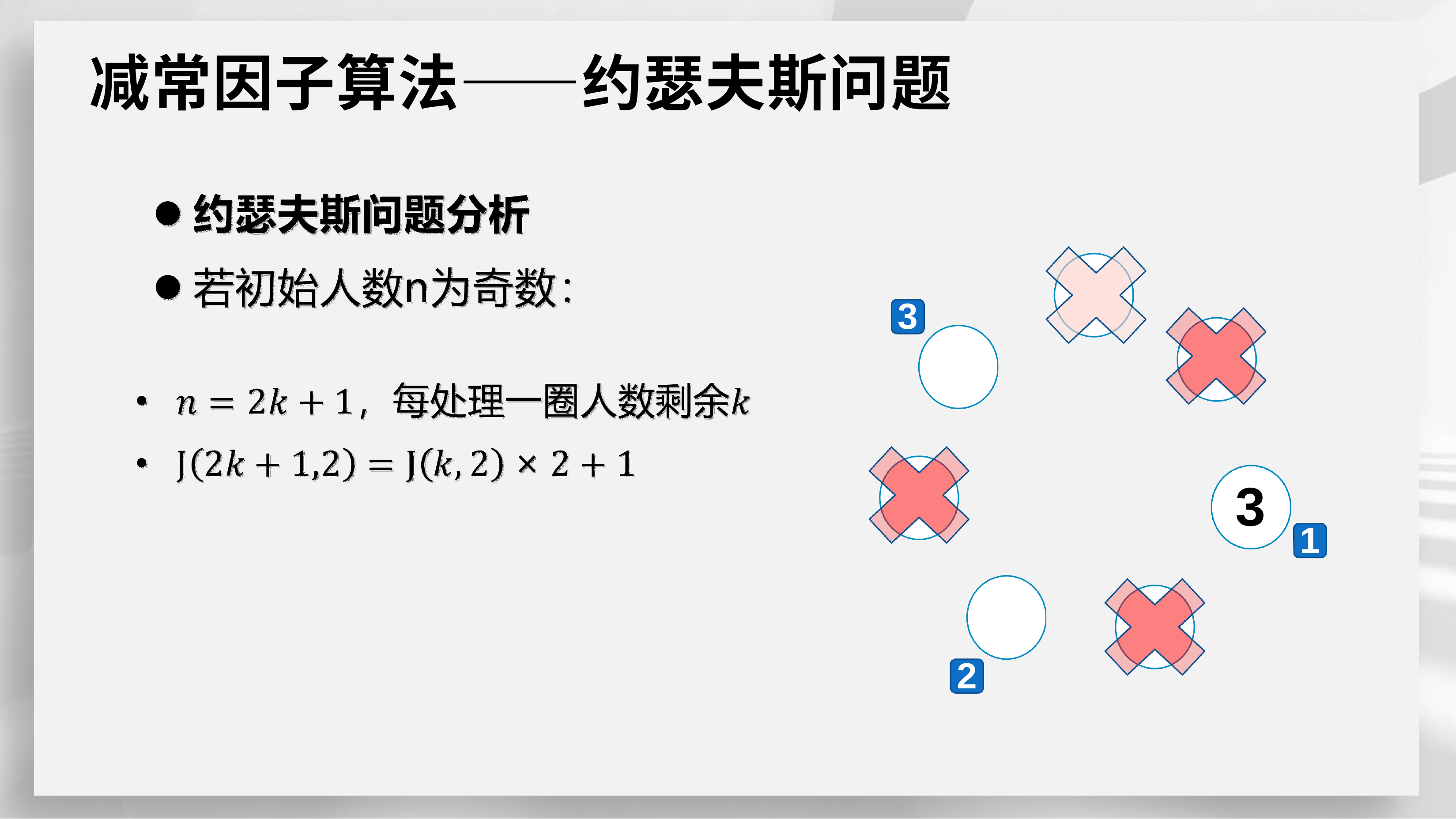

# 减常因子算法——约瑟夫斯问题

1

3

2
7

6

3
1

5
4
2